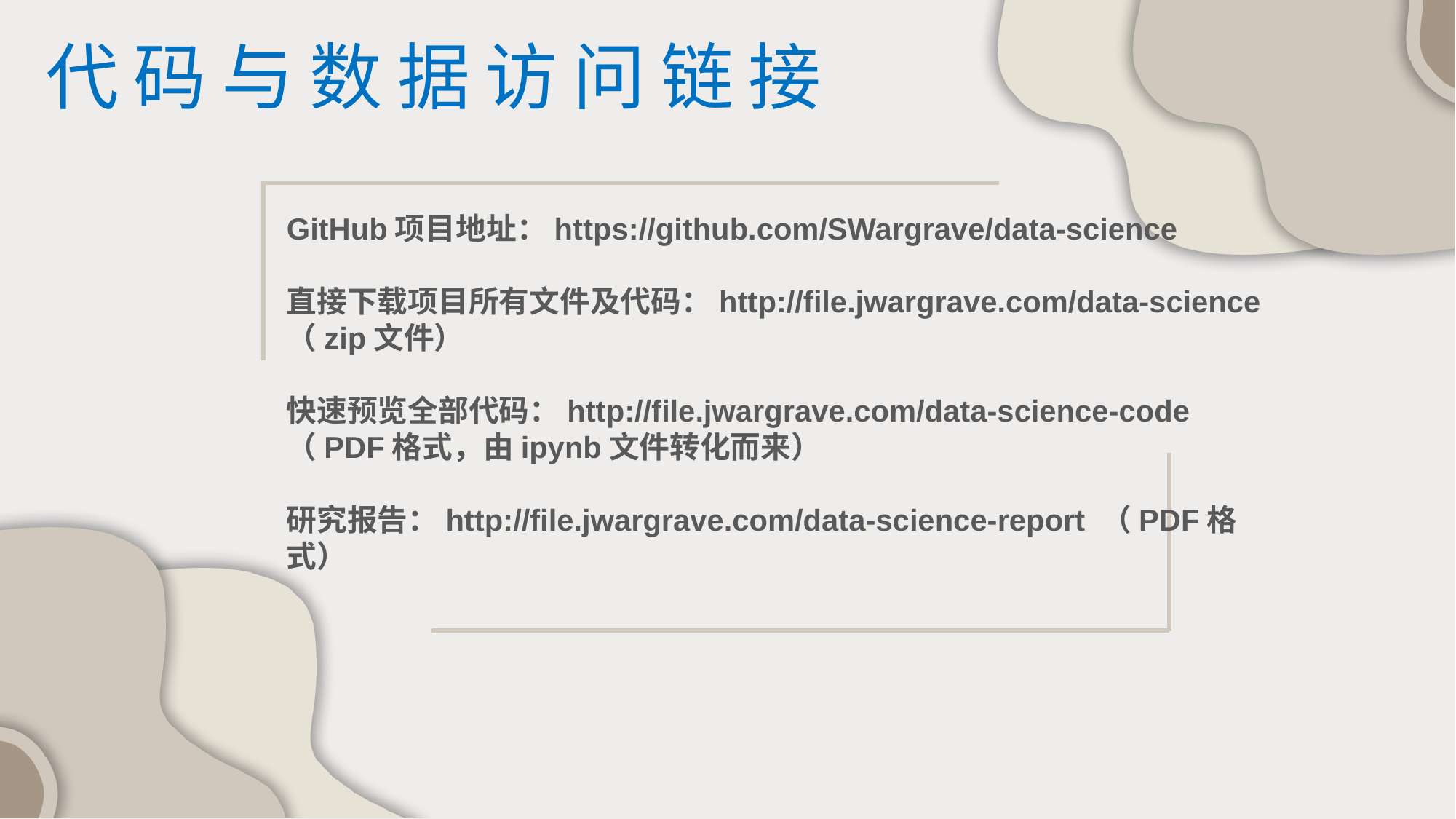

代码与数据访问链接
GitHub项目地址：https://github.com/SWargrave/data-science

直接下载项目所有文件及代码：http://file.jwargrave.com/data-science （zip文件）

快速预览全部代码：http://file.jwargrave.com/data-science-code （PDF格式，由ipynb文件转化而来）

研究报告：http://file.jwargrave.com/data-science-report （PDF格式）